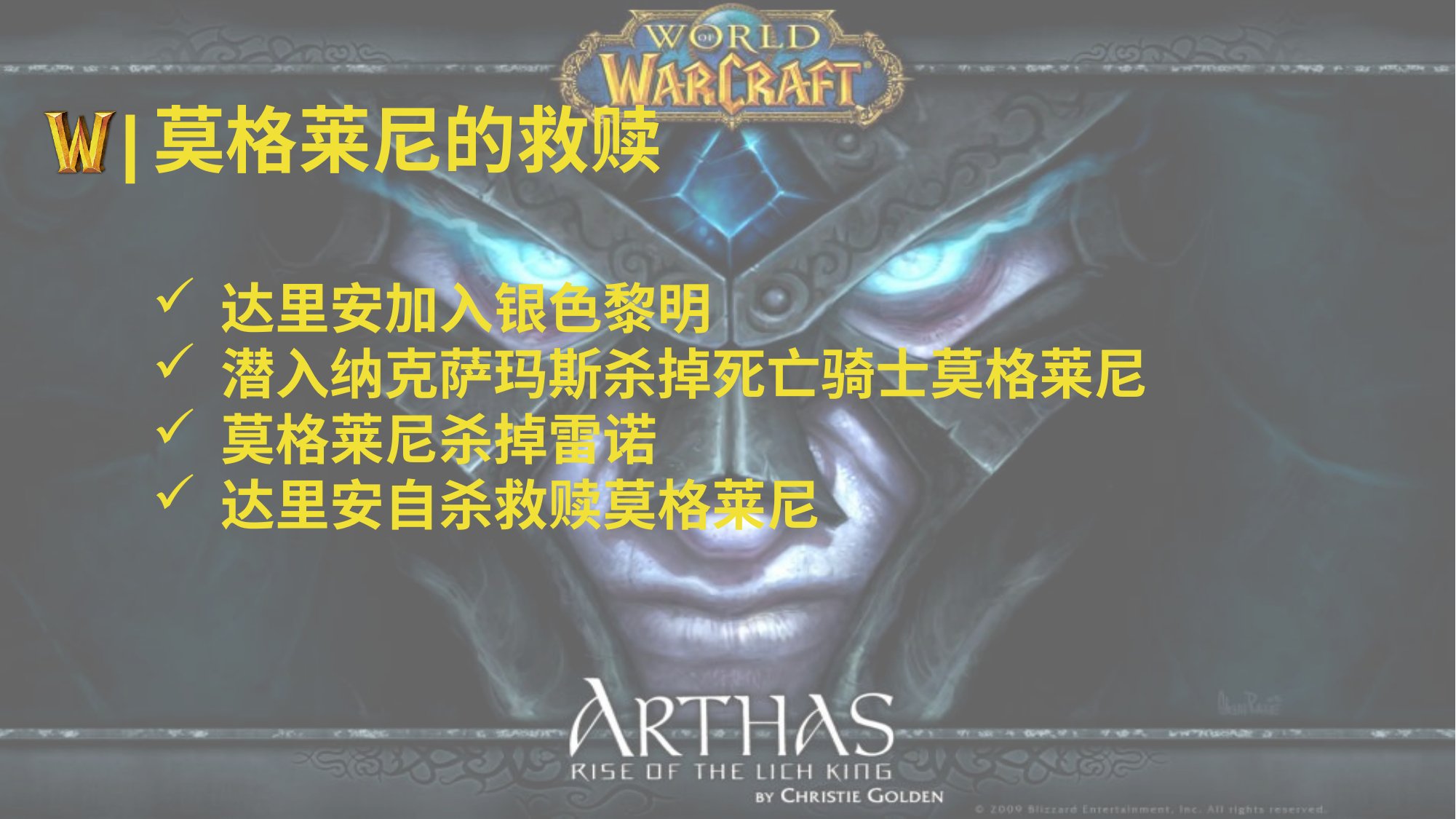

# 莫格莱尼的救赎
达里安加入银色黎明
潜入纳克萨玛斯杀掉死亡骑士莫格莱尼
莫格莱尼杀掉雷诺
达里安自杀救赎莫格莱尼